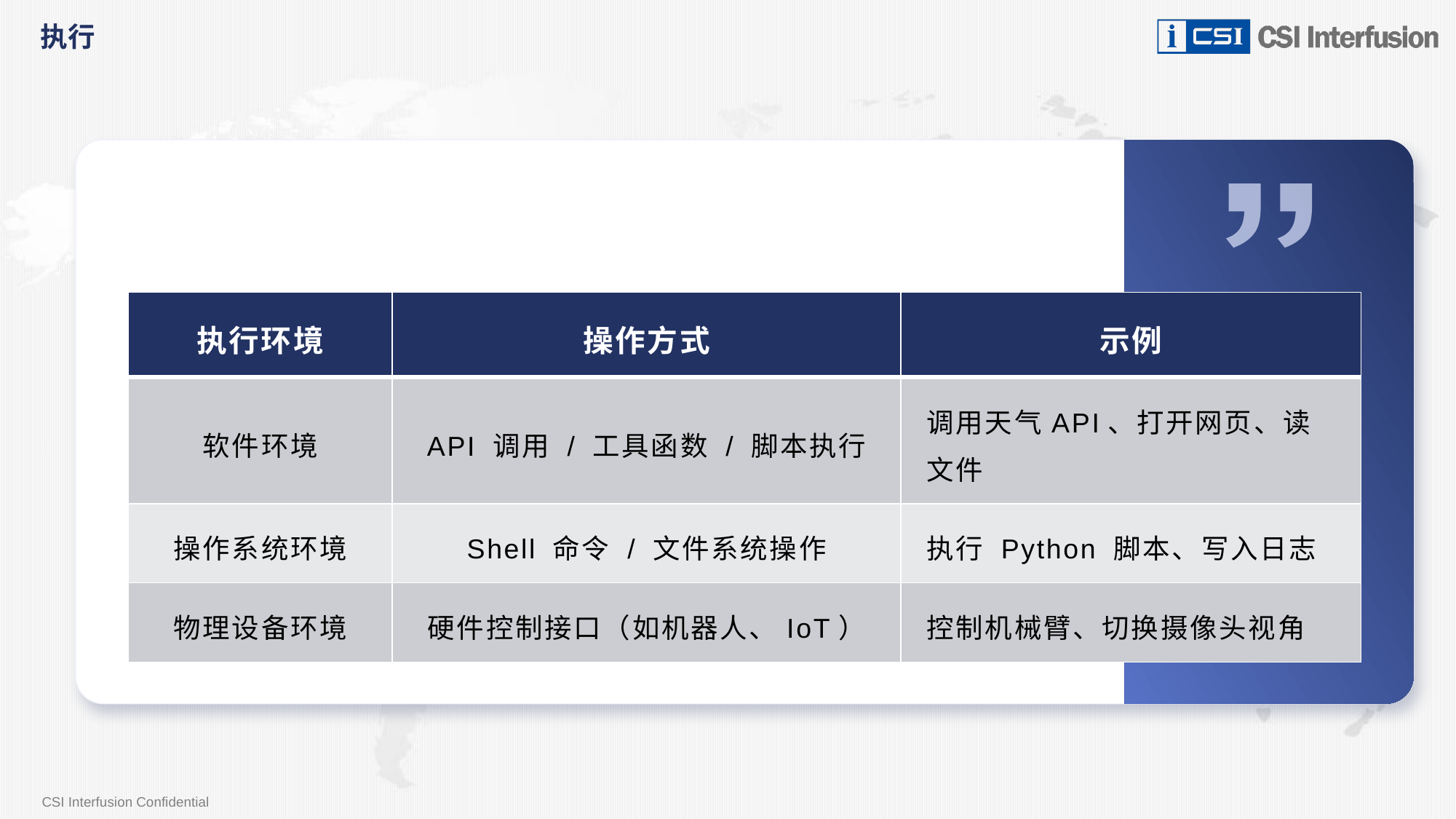

执行

| 执行环境 | 操作方式 | 示例 |
| --- | --- | --- |
| 软件环境 | API 调用 / 工具函数 / 脚本执行 | 调用天气API、打开网页、读文件 |
| 操作系统环境 | Shell 命令 / 文件系统操作 | 执行 Python 脚本、写入日志 |
| 物理设备环境 | 硬件控制接口（如机器人、IoT） | 控制机械臂、切换摄像头视角 |